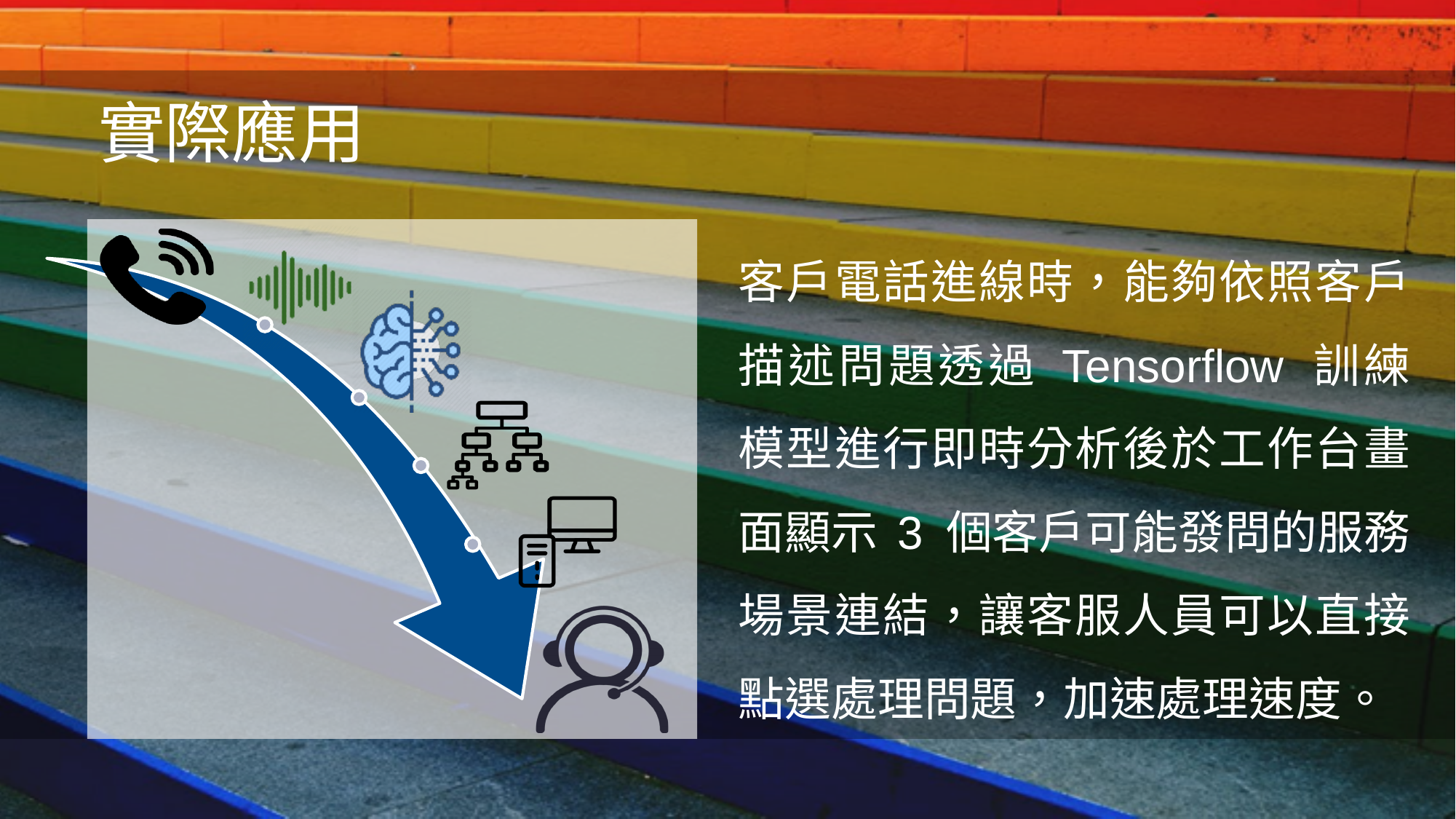

# 實際應用

客戶電話進線時，能夠依照客戶描述問題透過 Tensorflow 訓練模型進行即時分析後於工作台畫面顯示 3 個客戶可能發問的服務場景連結，讓客服人員可以直接點選處理問題，加速處理速度。

9